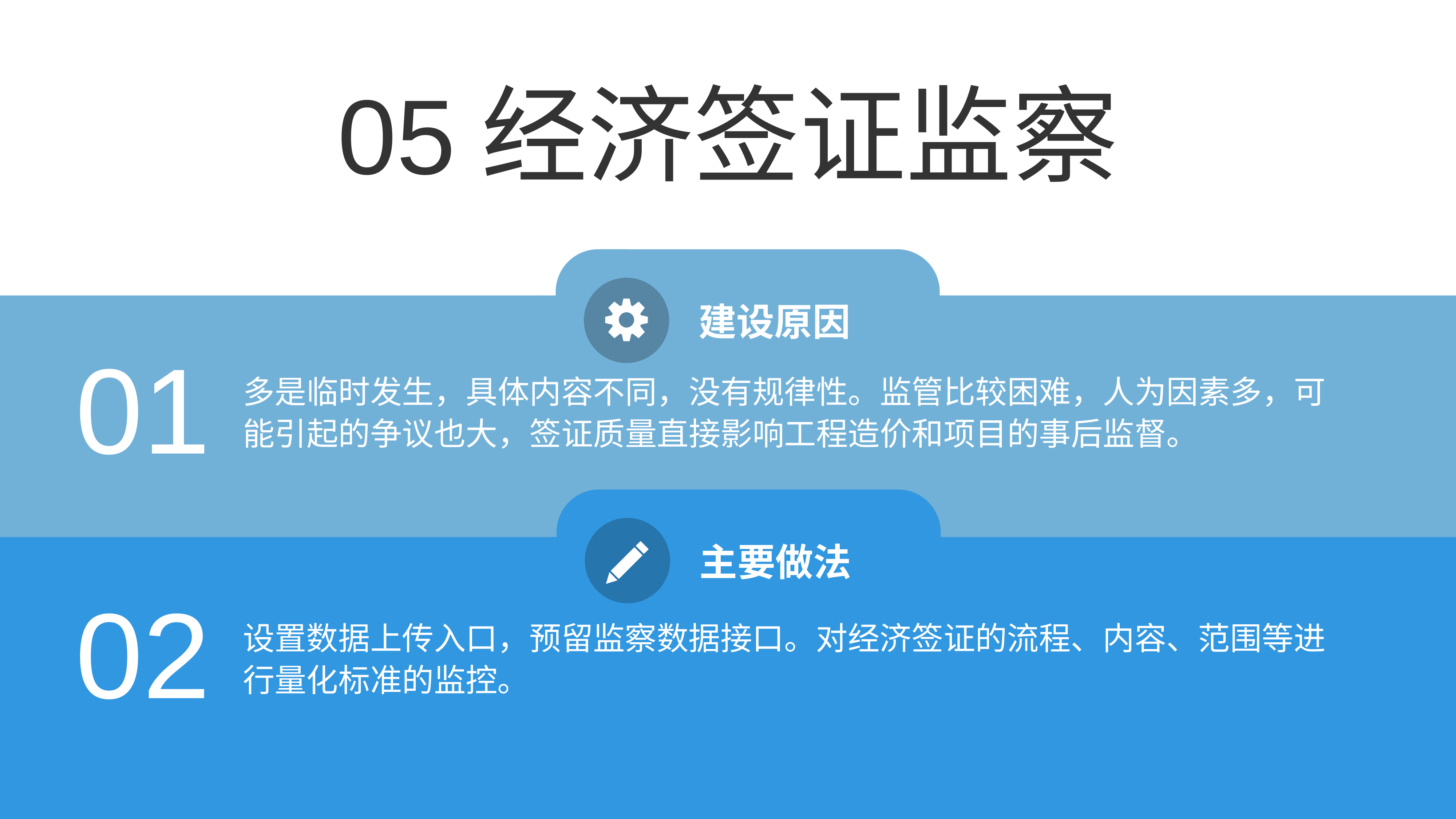

05经济签证监察

建设原因

01
多是临时发生，具体内容不同，没有规律性。监管比较困难，人为因素多，可能引起的争议也大，签证质量直接影响工程造价和项目的事后监督。

主要做法

02
设置数据上传入口，预留监察数据接口。对经济签证的流程、内容、范围等进行量化标准的监控。
79